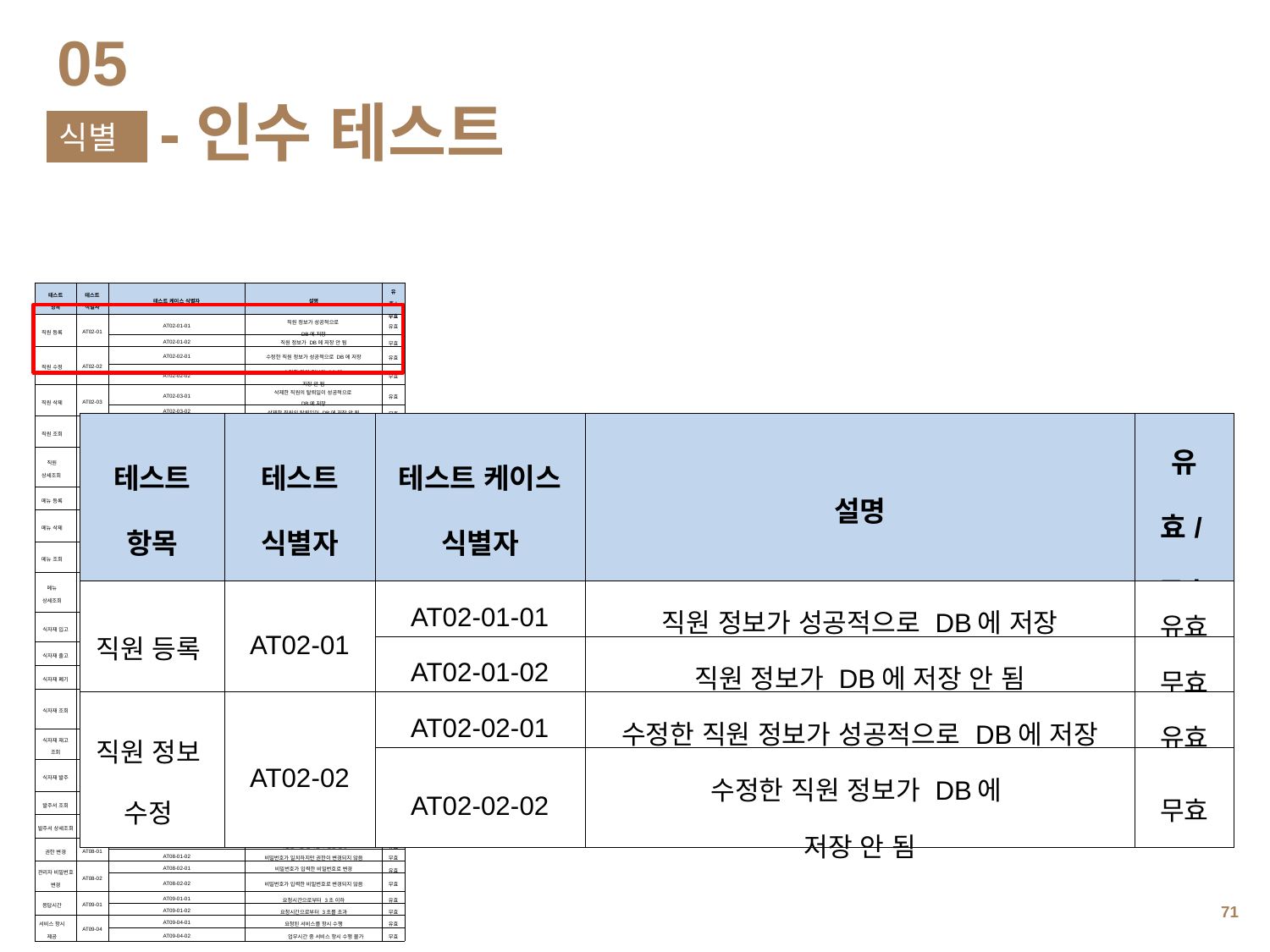

05
-인수 테스트
식별
| 테스트 항목 | 테스트 식별자 | 테스트 케이스 식별자 | 설명 | 유효/무효 |
| --- | --- | --- | --- | --- |
| 직원 등록 | AT02-01 | AT02-01-01 | 직원 정보가 성공적으로 DB에 저장 | 유효 |
|  |  | AT02-01-02 | 직원 정보가 DB에 저장 안 됨 | 무효 |
| 직원 수정 | AT02-02 | AT02-02-01 | 수정한 직원 정보가 성공적으로 DB에 저장 | 유효 |
|  |  | AT02-02-02 | 수정한 직원 정보가 DB에 저장 안 됨 | 무효 |
| 직원 삭제 | AT02-03 | AT02-03-01 | 삭제한 직원의 탈퇴일이 성공적으로 DB에 저장 | 유효 |
|  |  | AT02-03-02 | 삭제한 직원의 탈퇴일이 DB에 저장 안 됨 | 무효 |
| 직원 조회 | AT02-04 | AT02-04-01 | DB에서 직원 정보를 읽어와 직원의 명단 출력 | 유효 |
|  |  | AT02-04-02 | DB에서 직원 정보를 읽어왔지만 직원의 명단 출력 안 됨 | 무효 |
| 직원 상세조회 | AT02-05 | AT02-05-01 | DB에서 직원 정보를 읽어와 선택한 직원의 상세명단조회 출력 | 유효 |
|  |  | AT02-05-02 | DB에서 직원 정보를 읽어왔지만 선택한 직원의 상세명단조회 출력 안 됨 | 무효 |
| 메뉴 등록 | AT04-01 | AT04-01-01 | 메뉴 정보가 성공적으로 DB에 저장 | 유효 |
|  |  | AT04-01-02 | 메뉴 정보가 DB에 저장 안 됨 | 무효 |
| 메뉴 삭제 | AT04-02 | AT04-02-01 | 삭제한 메뉴의 삭제유무가 성공적으로 DB에 저장 | 유효 |
|  |  | AT04-02-02 | 삭제한 메뉴의 삭제유무가 DB에 저장 안 됨 | 무효 |
| 메뉴 조회 | AT04-03 | AT04-03-01 | DB에서 메뉴 정보를 읽어와 메뉴 정보 출력 | 유효 |
|  |  | AT04-03-02 | DB에서 메뉴 정보를 읽어왔지만 메뉴 정보 출력 안 됨 | 무효 |
| 메뉴 상세조회 | AT04-04 | AT04-04-01 | DB에서 메뉴 정보를 읽어와 선택한 메뉴의 상세정보 조회 | 유효 |
|  |  | AT04-04-02 | DB에서 메뉴 정보를 읽어왔지만 선택한 메뉴의 상세정보 조회 안 됨 | 무효 |
| 식자재 입고 | AT06-01 | AT06-01-01 | 식자재 입고 정보가 성공적으로 DB에 저장 | 유효 |
|  |  | AT06-01-02 | 식자재 입고 정보가 DB에 저장 안 됨 | 무효 |
| 식자재 출고 | AT06-02 | AT06-02-01 | 식자재 출고 정보가 성공적으로 DB에 저장 | 유효 |
|  |  | AT06-02-02 | 식자재 출고 정보가 DB에 저장 안 됨 | 무효 |
| 식자재 폐기 | AT06-03 | AT06-03-01 | 식자재 폐기 정보가 성공적으로 DB에 저장 | 유효 |
|  |  | AT06-03-02 | 식자재 폐기 정보가 DB에 저장 안 됨 | 무효 |
| 식자재 조회 | AT06-04 | AT06-04-01 | DB에서 식자재 정보를 읽어와 선택한 종류의 조회 출력 | 유효 |
|  |  | AT06-04-02 | DB에서 식자재 정보를 읽어왔지만 다른 종류의 조회 출력 | 무효 |
| 식자재 재고 조회 | AT06-05 | AT06-05-01 | DB에서 식자재 정보를 읽어와 정확한 재고를 계산하여 출력 | 유효 |
|  |  | AT06-05-02 | DB에서 식자재 정보를 읽어오지 못함 | 무효 |
| 식자재 발주 | AT07-01 | AT07-01-01 | DB에서 식자재 정보를 읽어와 잘못된 재고를 계산하여 출력 | 유효 |
|  |  | AT07-01-02 | DB에서 식자재 정보를 읽어오지 못함 | 무효 |
| 발주서 조회 | AT07-2 | AT07-02-01 | DB에 저장된 발주서 전체 출력 | 유효 |
|  |  | AT07-02-02 | 발주서 누락 | 무효 |
| 발주서 상세조회 | AT07-03 | AT07-03-01 | 발주서 이미지 성공적으로 출력 | 유효 |
|  |  | AT07-03-02 | 이미지 출력 실패 | 무효 |
| 권한 변경 | AT08-01 | AT08-01-01 | 비밀번호를 입력받아 권한 변경 | 유효 |
|  |  | AT08-01-02 | 비밀번호가 일치하지만 권한이 변경되지 않음 | 무효 |
| 관리자 비밀번호 변경 | AT08-02 | AT08-02-01 | 비밀번호가 입력한 비밀번호로 변경 | 유효 |
|  |  | AT08-02-02 | 비밀번호가 입력한 비밀번호로 변경되지 않음 | 무효 |
| 응답시간 | AT09-01 | AT09-01-01 | 요청시간으로부터 3초 이하 | 유효 |
|  |  | AT09-01-02 | 요청시간으로부터 3초를 초과 | 무효 |
| 서비스 항시 제공 | AT09-04 | AT09-04-01 | 요청된 서비스를 항시 수행 | 유효 |
|  |  | AT09-04-02 | 업무시간 중 서비스 항시 수행 불가 | 무효 |

| 테스트 항목 | 테스트 식별자 | 테스트 케이스 식별자 | 설명 | 유효/무효 |
| --- | --- | --- | --- | --- |
| 직원 등록 | AT02-01 | AT02-01-01 | 직원 정보가 성공적으로 DB에 저장 | 유효 |
|  |  | AT02-01-02 | 직원 정보가 DB에 저장 안 됨 | 무효 |
| 직원 정보 수정 | AT02-02 | AT02-02-01 | 수정한 직원 정보가 성공적으로 DB에 저장 | 유효 |
|  |  | AT02-02-02 | 수정한 직원 정보가 DB에 저장 안 됨 | 무효 |

71